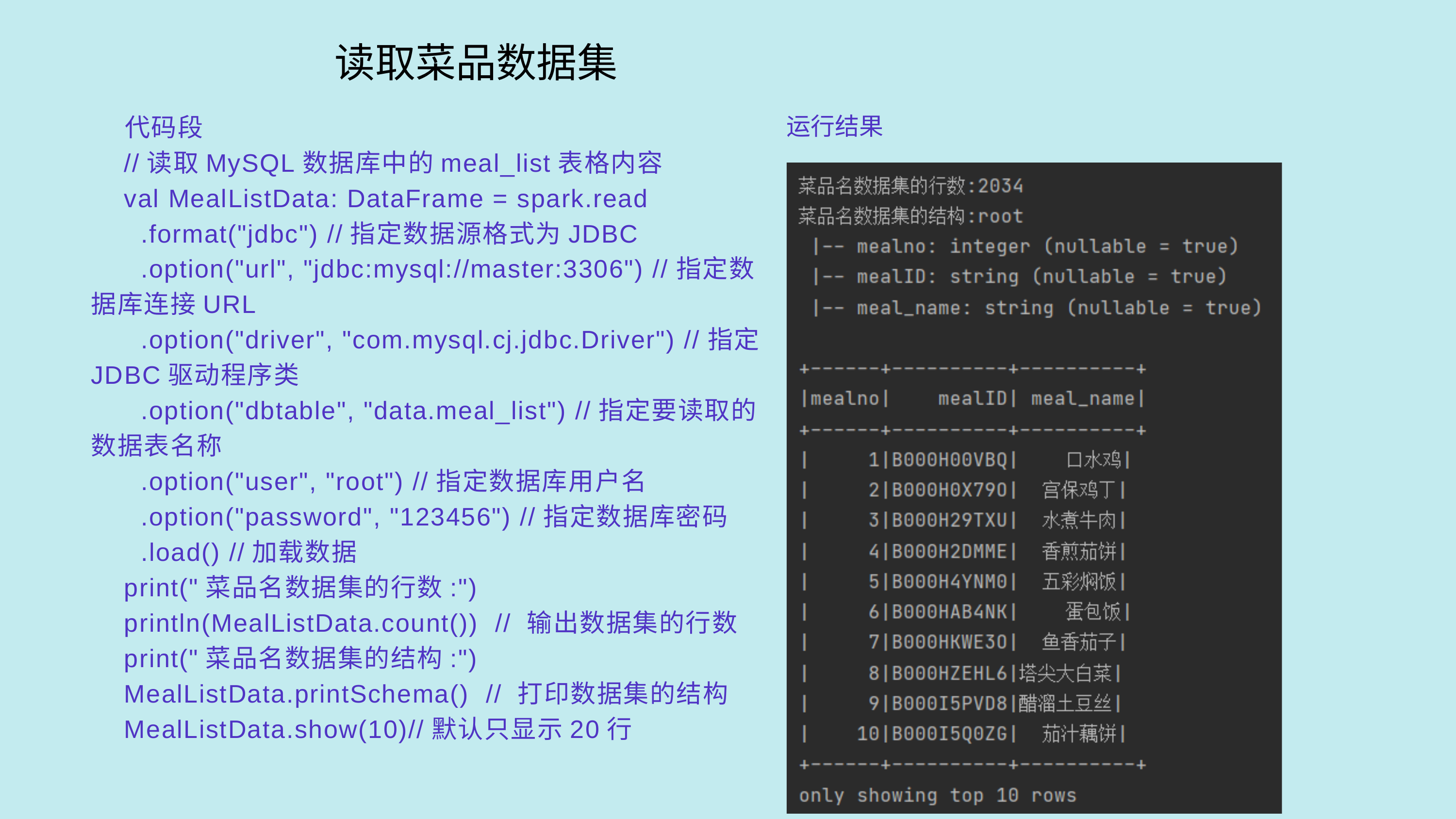

读取菜品数据集
运行结果
    代码段
    //读取MySQL数据库中的meal_list表格内容
    val MealListData: DataFrame = spark.read
      .format("jdbc") //指定数据源格式为JDBC
      .option("url", "jdbc:mysql://master:3306") //指定数据库连接URL
      .option("driver", "com.mysql.cj.jdbc.Driver") //指定JDBC驱动程序类
      .option("dbtable", "data.meal_list") //指定要读取的数据表名称
      .option("user", "root") //指定数据库用户名
      .option("password", "123456") //指定数据库密码
      .load() //加载数据
    print("菜品名数据集的行数:")
    println(MealListData.count())  // 输出数据集的行数
    print("菜品名数据集的结构:")
    MealListData.printSchema()  // 打印数据集的结构
    MealListData.show(10)//默认只显示20行